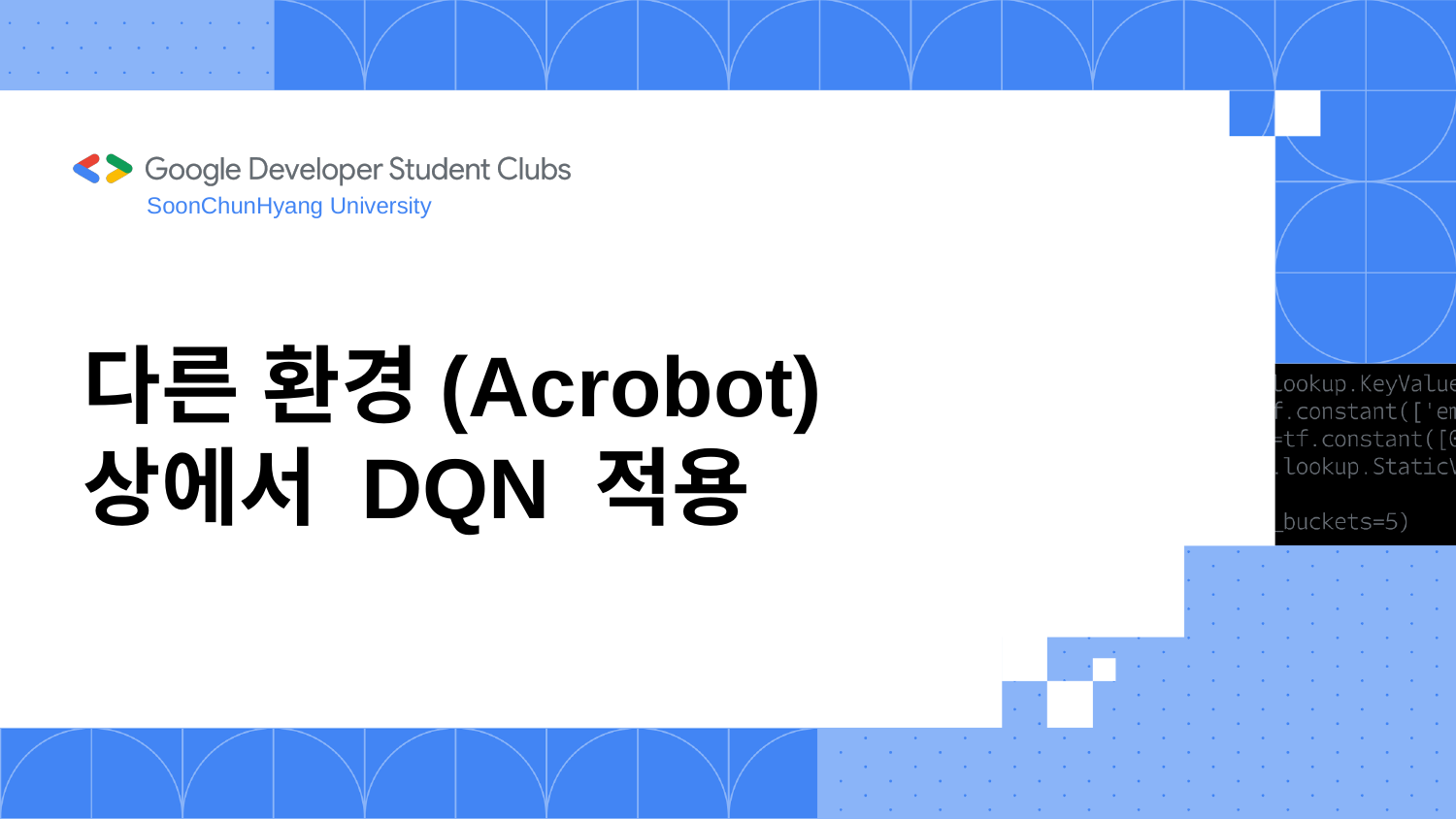

SoonChunHyang University
# 다른 환경(Acrobot) 상에서 DQN 적용